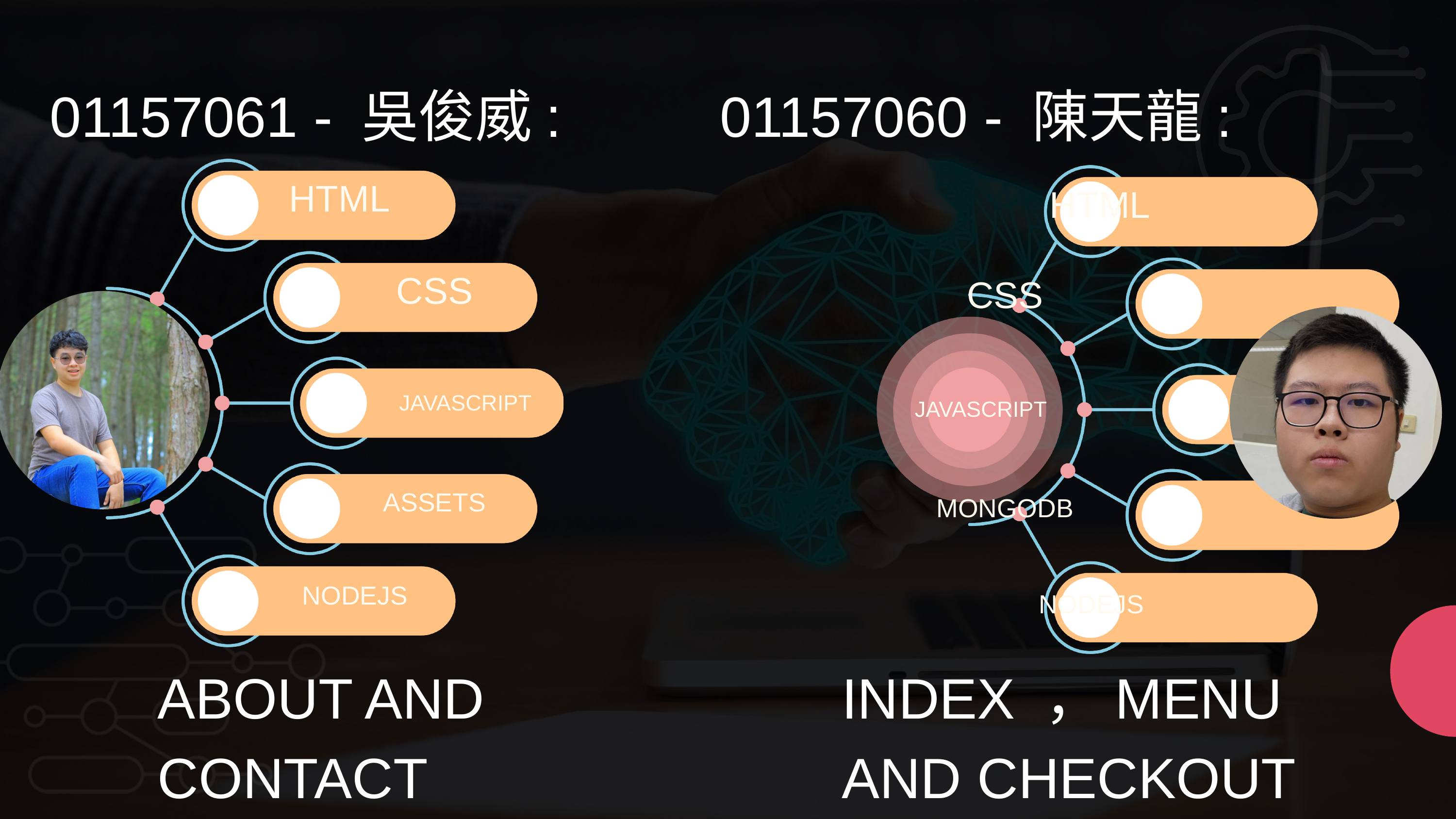

01157061 - 吳俊威:
01157060 - 陳天龍:

HTML
HTML
CSS
CSS

JAVASCRIPT
JAVASCRIPT
ASSETS
MONGODB

NODEJS
NODEJS

ABOUT AND CONTACT
INDEX ，MENU
AND CHECKOUT